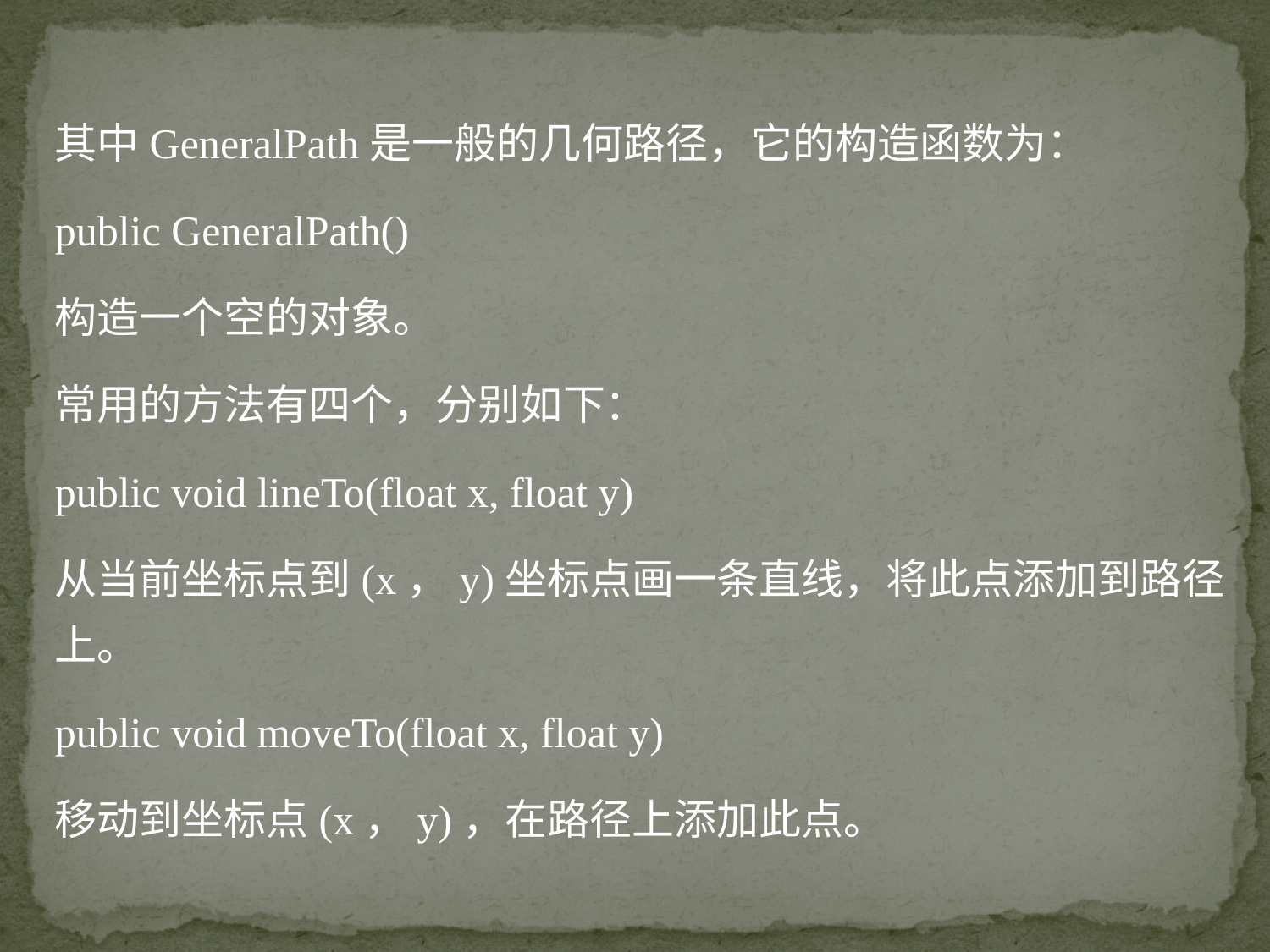

其中GeneralPath是一般的几何路径，它的构造函数为：
public GeneralPath()
构造一个空的对象。
常用的方法有四个，分别如下：
public void lineTo(float x, float y)
从当前坐标点到(x，y)坐标点画一条直线，将此点添加到路径上。
public void moveTo(float x, float y)
移动到坐标点(x，y)，在路径上添加此点。